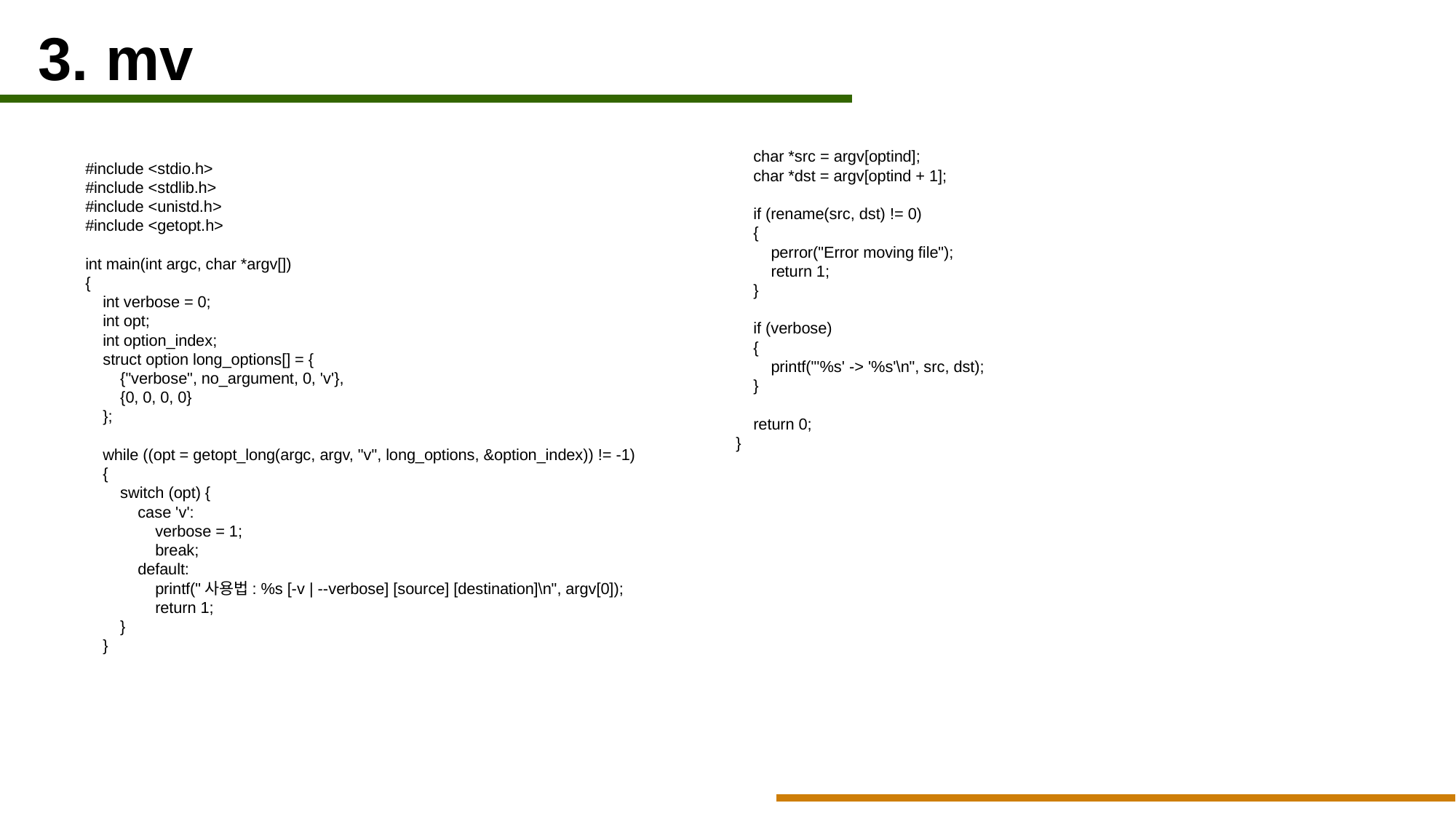

3. mv

    char *src = argv[optind];
    char *dst = argv[optind + 1];

    if (rename(src, dst) != 0)
    {
        perror("Error moving file");
        return 1;
    }

    if (verbose)
    {
        printf("'%s' -> '%s'\n", src, dst);
    }

    return 0;
}

#include <stdio.h>
#include <stdlib.h>
#include <unistd.h>
#include <getopt.h>

int main(int argc, char *argv[])
{
    int verbose = 0;
    int opt;
    int option_index;
    struct option long_options[] = {
        {"verbose", no_argument, 0, 'v'},
        {0, 0, 0, 0}
    };

    while ((opt = getopt_long(argc, argv, "v", long_options, &option_index)) != -1)
    {
        switch (opt) {
            case 'v':
                verbose = 1;
                break;
            default:
                printf("사용법: %s [-v | --verbose] [source] [destination]\n", argv[0]);
                return 1;
        }
    }